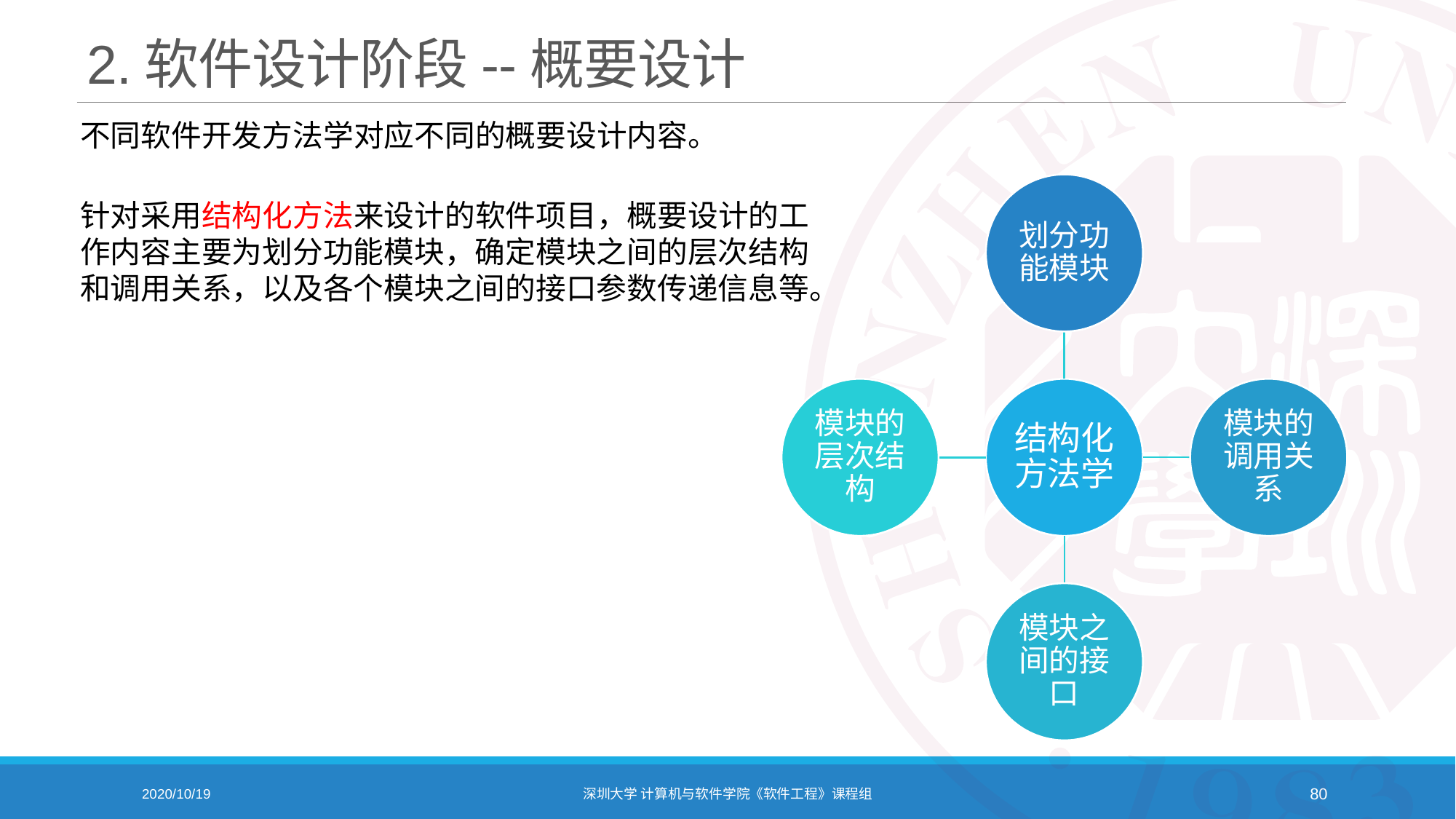

# 2.软件设计阶段--概要设计
不同软件开发方法学对应不同的概要设计内容。

结构化方法学

划分功能模块

模块的调用关系

模块之间的接口

模块的层次结构
针对采用结构化方法来设计的软件项目，概要设计的工作内容主要为划分功能模块，确定模块之间的层次结构和调用关系，以及各个模块之间的接口参数传递信息等。

2020/10/19
深圳大学 计算机与软件学院《软件工程》课程组
80